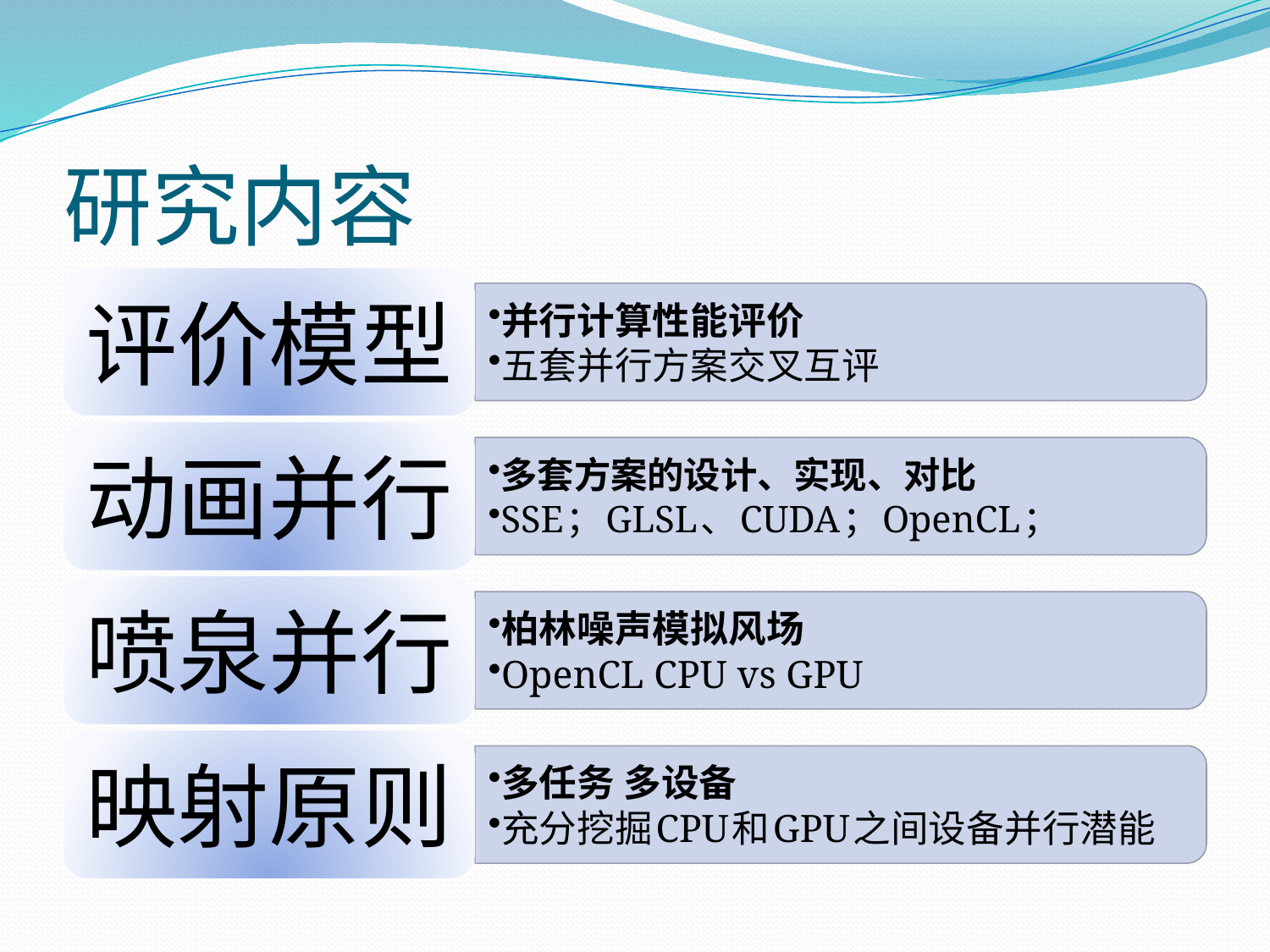

# 研究内容
评价模型
并行计算性能评价
动画并行
多套方案的设计、实现、对比
SSE；GLSL、CUDA；OpenCL；
喷泉并行
柏林噪声模拟风场
OpenCL CPU vs GPU
五套并行方案交叉互评
映射原则
充分挖掘CPU和GPU之间设备并行潜能
多任务 多设备